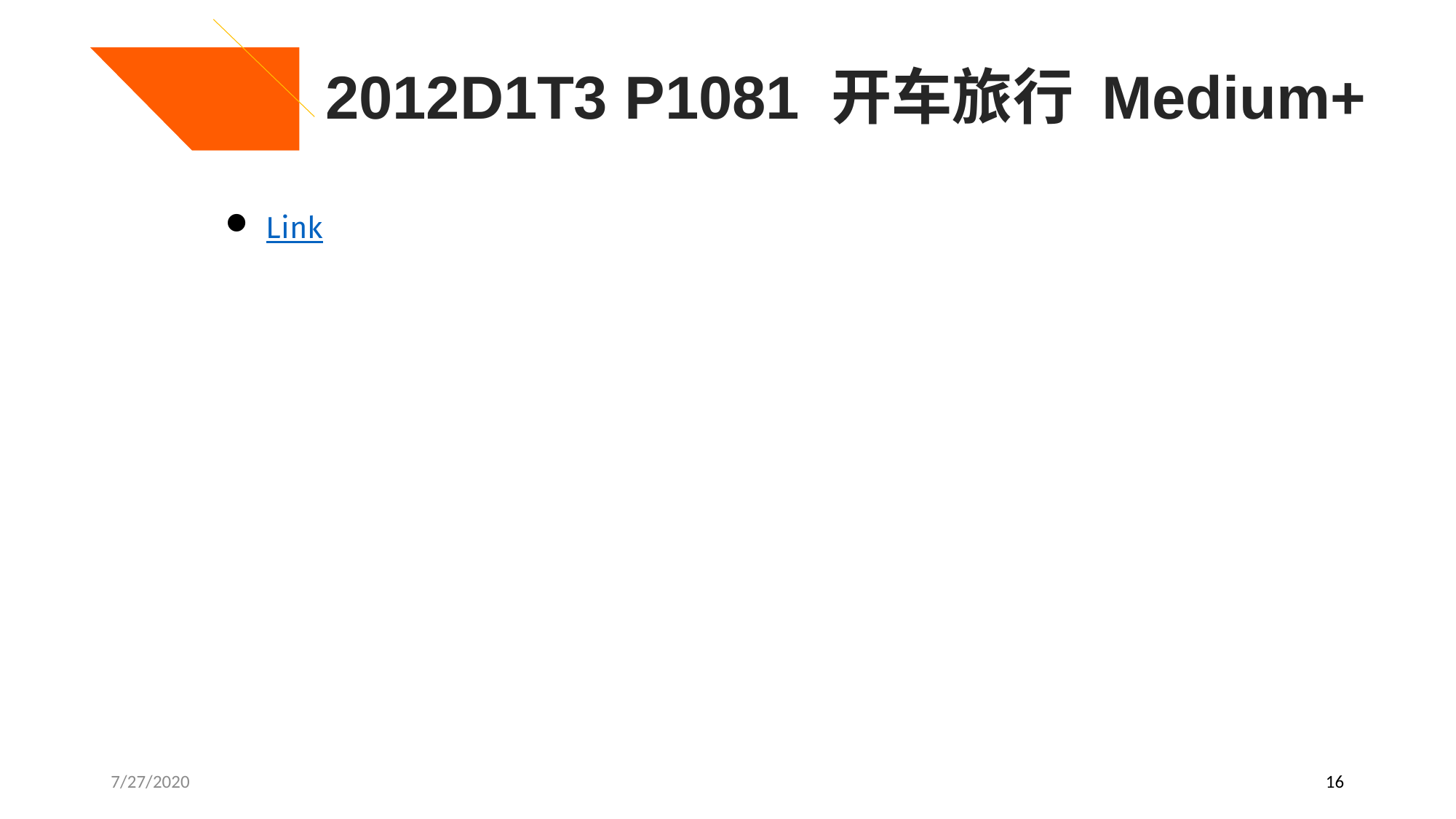

2012D1T3 P1081 开车旅行 Medium+
Link
7/27/2020
16